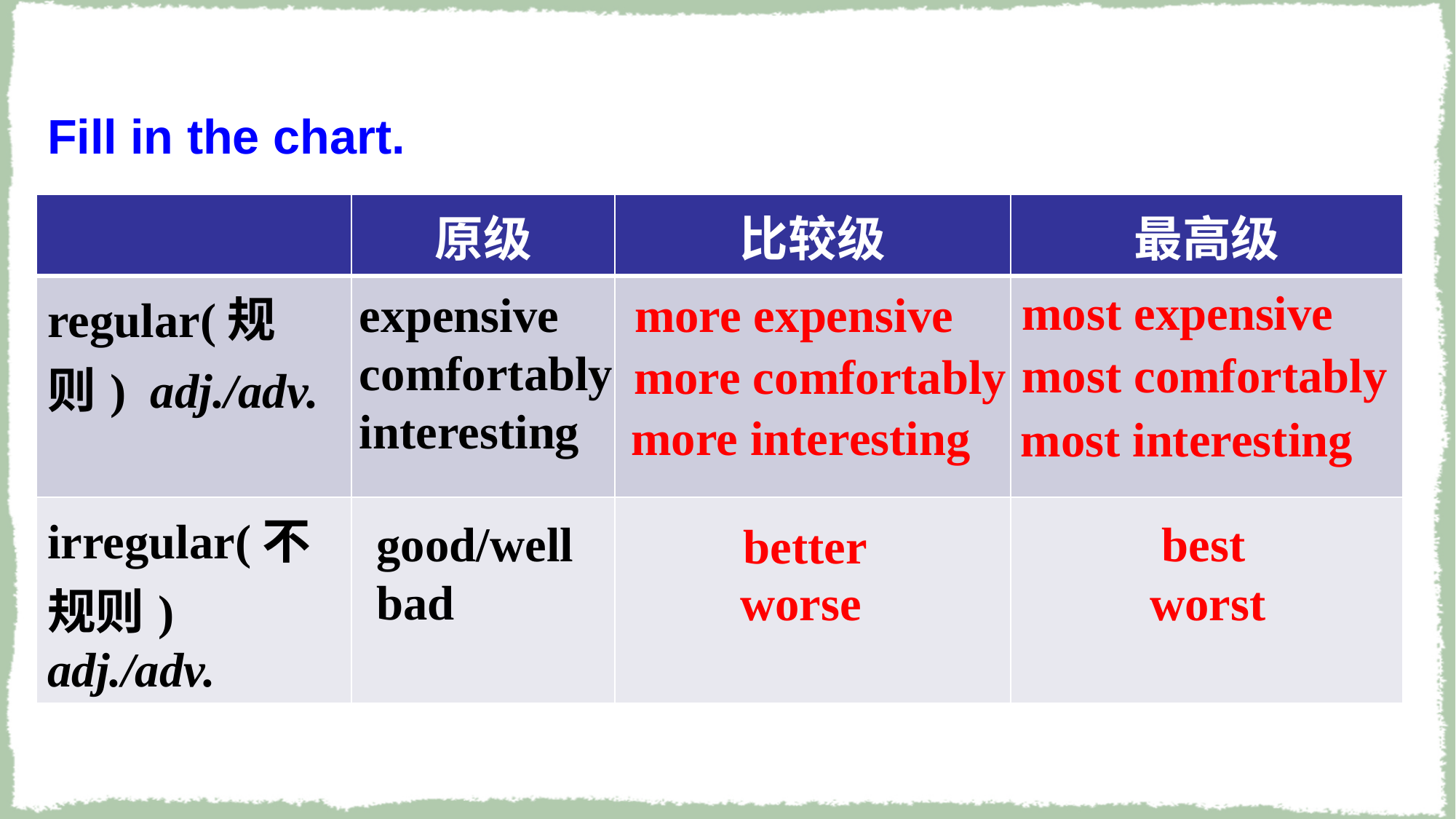

Fill in the chart.
|  | 原级 | 比较级 | 最高级 |
| --- | --- | --- | --- |
| regular(规则) adj./adv. |  |  |  |
| irregular(不规则) adj./adv. |  |  |  |
most expensive
expensive
comfortably
interesting
more expensive
most comfortably
more comfortably
more interesting
most interesting
good/well
bad
best
better
worst
worse